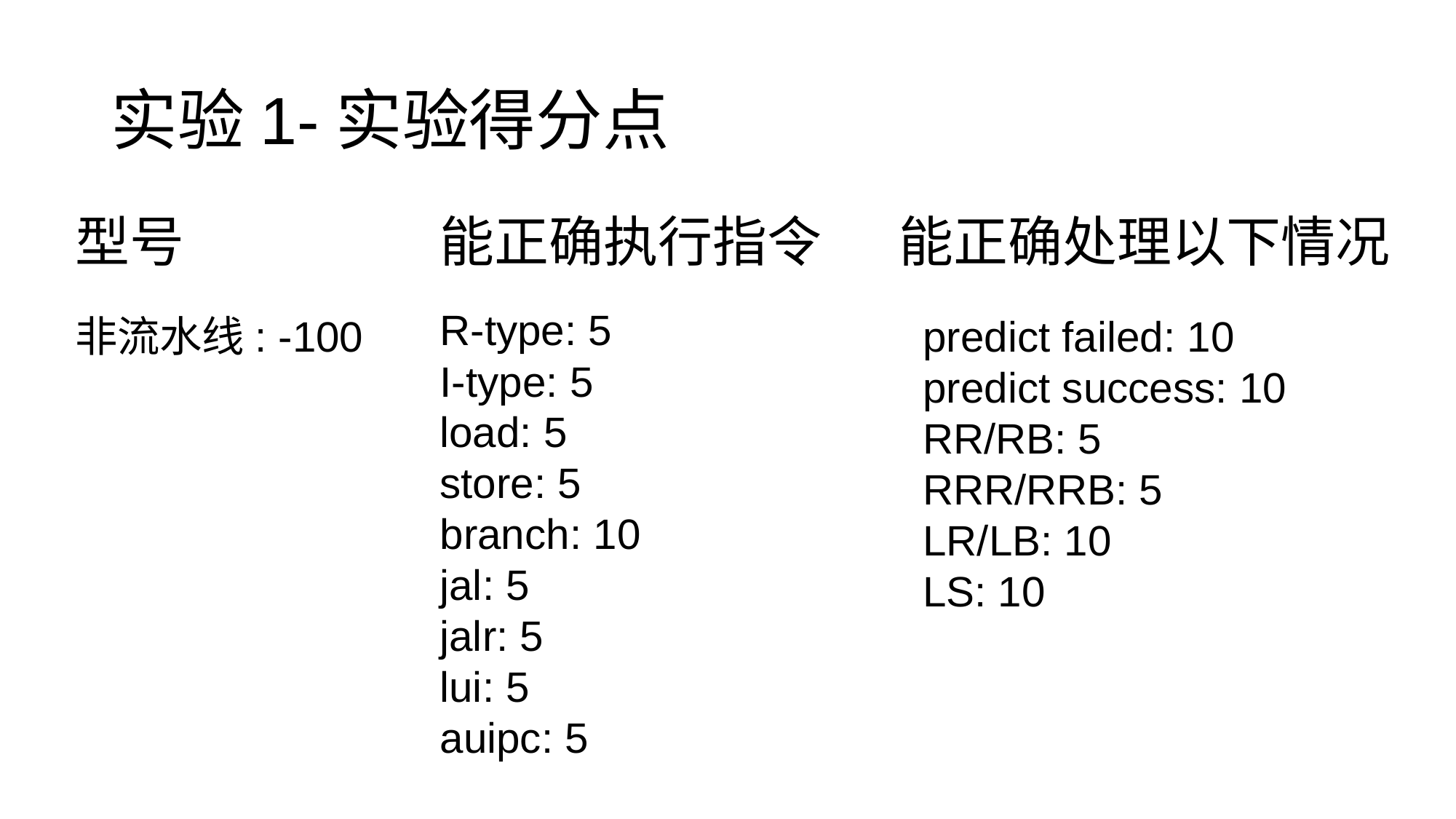

# 实验1-实验得分点
型号
能正确执行指令
能正确处理以下情况
R-type: 5
I-type: 5
load: 5
store: 5
branch: 10
jal: 5
jalr: 5
lui: 5
auipc: 5
非流水线: -100
predict failed: 10
predict success: 10
RR/RB: 5
RRR/RRB: 5
LR/LB: 10
LS: 10